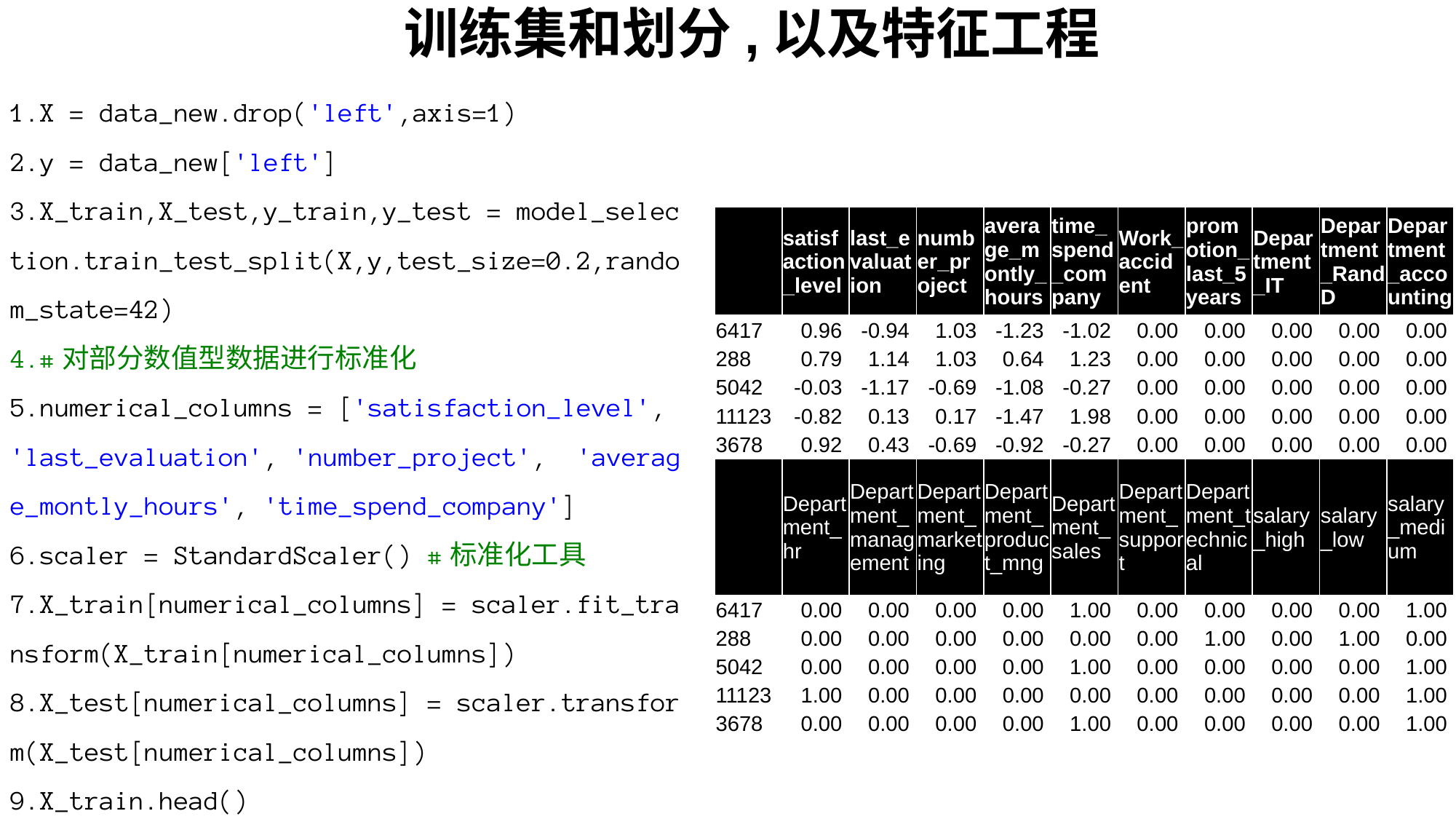

训练集和划分,以及特征工程
X = data_new.drop('left',axis=1)
y = data_new['left']
X_train,X_test,y_train,y_test = model_selection.train_test_split(X,y,test_size=0.2,random_state=42)
#对部分数值型数据进行标准化
numerical_columns = ['satisfaction_level', 'last_evaluation', 'number_project',  'average_montly_hours', 'time_spend_company']
scaler = StandardScaler() #标准化工具
X_train[numerical_columns] = scaler.fit_transform(X_train[numerical_columns])
X_test[numerical_columns] = scaler.transform(X_test[numerical_columns])
X_train.head()
|  | satisfaction\_level | last\_evaluation | number\_project | average\_montly\_hours | time\_spend\_company | Work\_accident | promotion\_last\_5years | Department\_IT | Department\_RandD | Department\_accounting |
| --- | --- | --- | --- | --- | --- | --- | --- | --- | --- | --- |
| 6417 | 0.96 | -0.94 | 1.03 | -1.23 | -1.02 | 0.00 | 0.00 | 0.00 | 0.00 | 0.00 |
| 288 | 0.79 | 1.14 | 1.03 | 0.64 | 1.23 | 0.00 | 0.00 | 0.00 | 0.00 | 0.00 |
| 5042 | -0.03 | -1.17 | -0.69 | -1.08 | -0.27 | 0.00 | 0.00 | 0.00 | 0.00 | 0.00 |
| 11123 | -0.82 | 0.13 | 0.17 | -1.47 | 1.98 | 0.00 | 0.00 | 0.00 | 0.00 | 0.00 |
| 3678 | 0.92 | 0.43 | -0.69 | -0.92 | -0.27 | 0.00 | 0.00 | 0.00 | 0.00 | 0.00 |
|  | Department\_hr | Department\_management | Department\_marketing | Department\_product\_mng | Department\_sales | Department\_support | Department\_technical | salary\_high | salary\_low | salary\_medium |
| 6417 | 0.00 | 0.00 | 0.00 | 0.00 | 1.00 | 0.00 | 0.00 | 0.00 | 0.00 | 1.00 |
| 288 | 0.00 | 0.00 | 0.00 | 0.00 | 0.00 | 0.00 | 1.00 | 0.00 | 1.00 | 0.00 |
| 5042 | 0.00 | 0.00 | 0.00 | 0.00 | 1.00 | 0.00 | 0.00 | 0.00 | 0.00 | 1.00 |
| 11123 | 1.00 | 0.00 | 0.00 | 0.00 | 0.00 | 0.00 | 0.00 | 0.00 | 0.00 | 1.00 |
| 3678 | 0.00 | 0.00 | 0.00 | 0.00 | 1.00 | 0.00 | 0.00 | 0.00 | 0.00 | 1.00 |